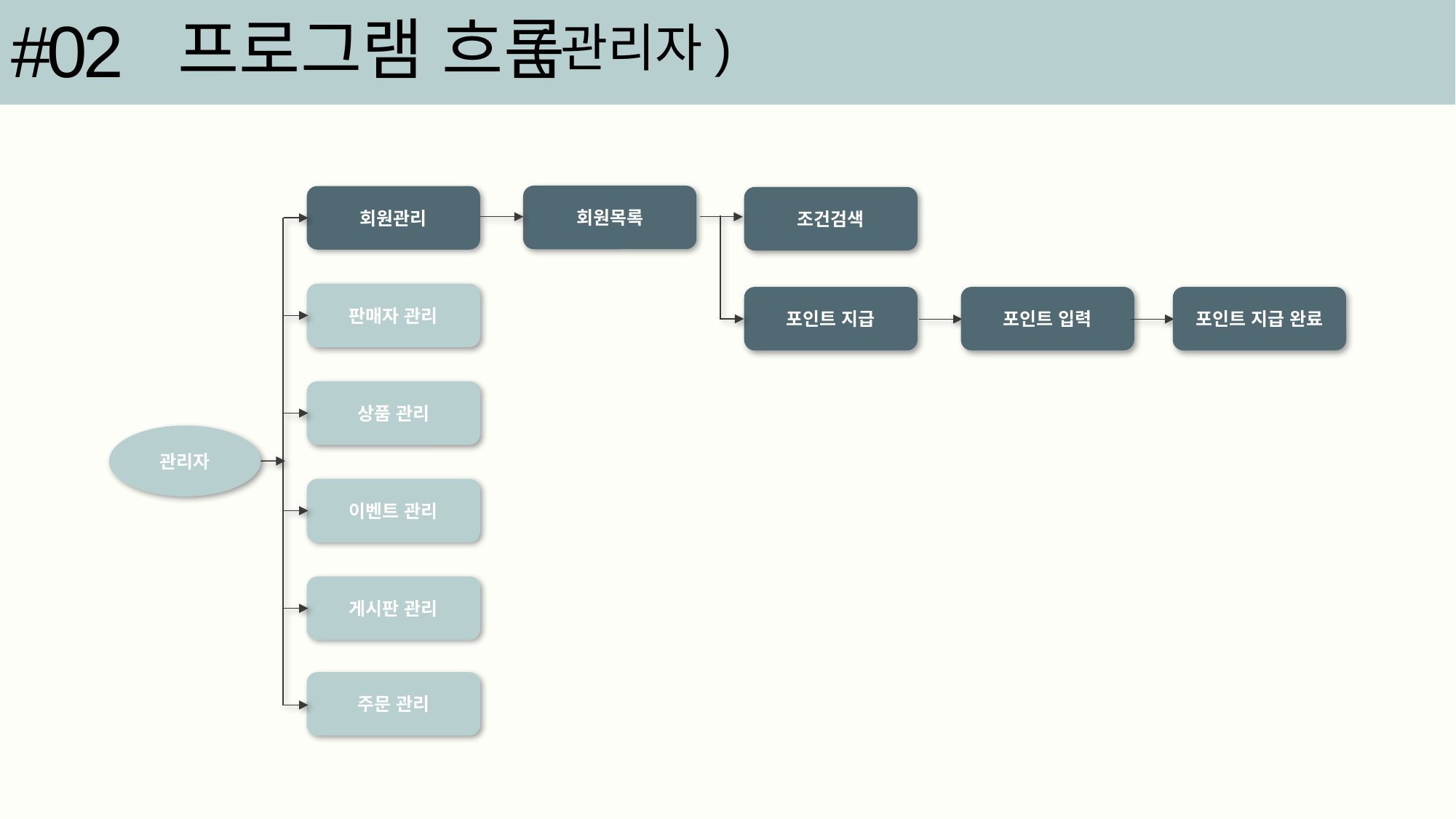

#02
프로그램 흐름
(관리자)

회원목록
회원관리
조건검색
판매자 관리
포인트 지급
포인트 입력
포인트 지급 완료
상품 관리
관리자
이벤트 관리
게시판 관리
주문 관리